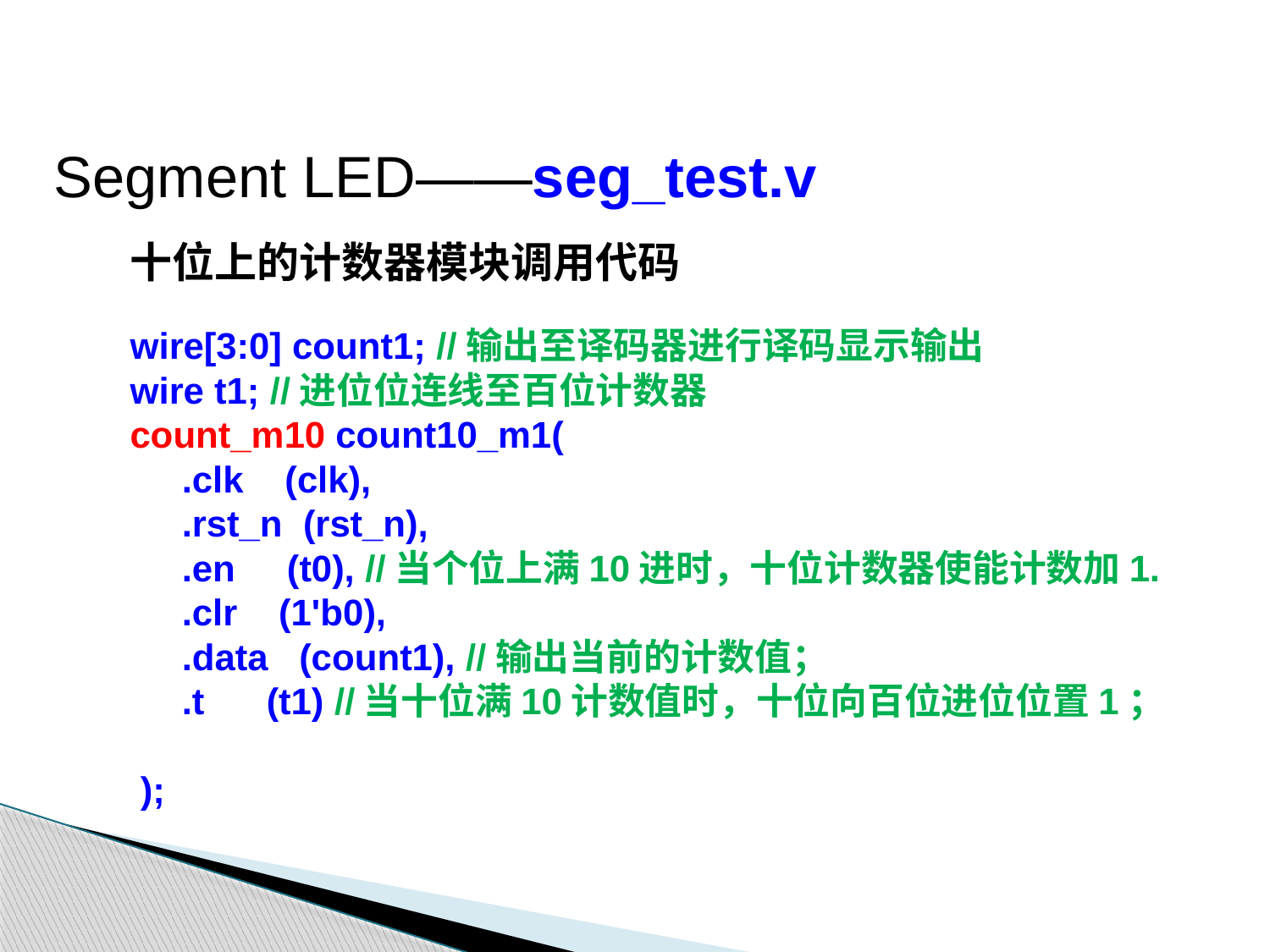

Segment LED——seg_test.v
十位上的计数器模块调用代码
wire[3:0] count1; //输出至译码器进行译码显示输出
wire t1; //进位位连线至百位计数器
count_m10 count10_m1(
     .clk    (clk),
     .rst_n  (rst_n),
     .en     (t0), //当个位上满10进时，十位计数器使能计数加1.
     .clr    (1'b0),
     .data   (count1), //输出当前的计数值；
     .t      (t1) //当十位满10计数值时，十位向百位进位位置1；

 );